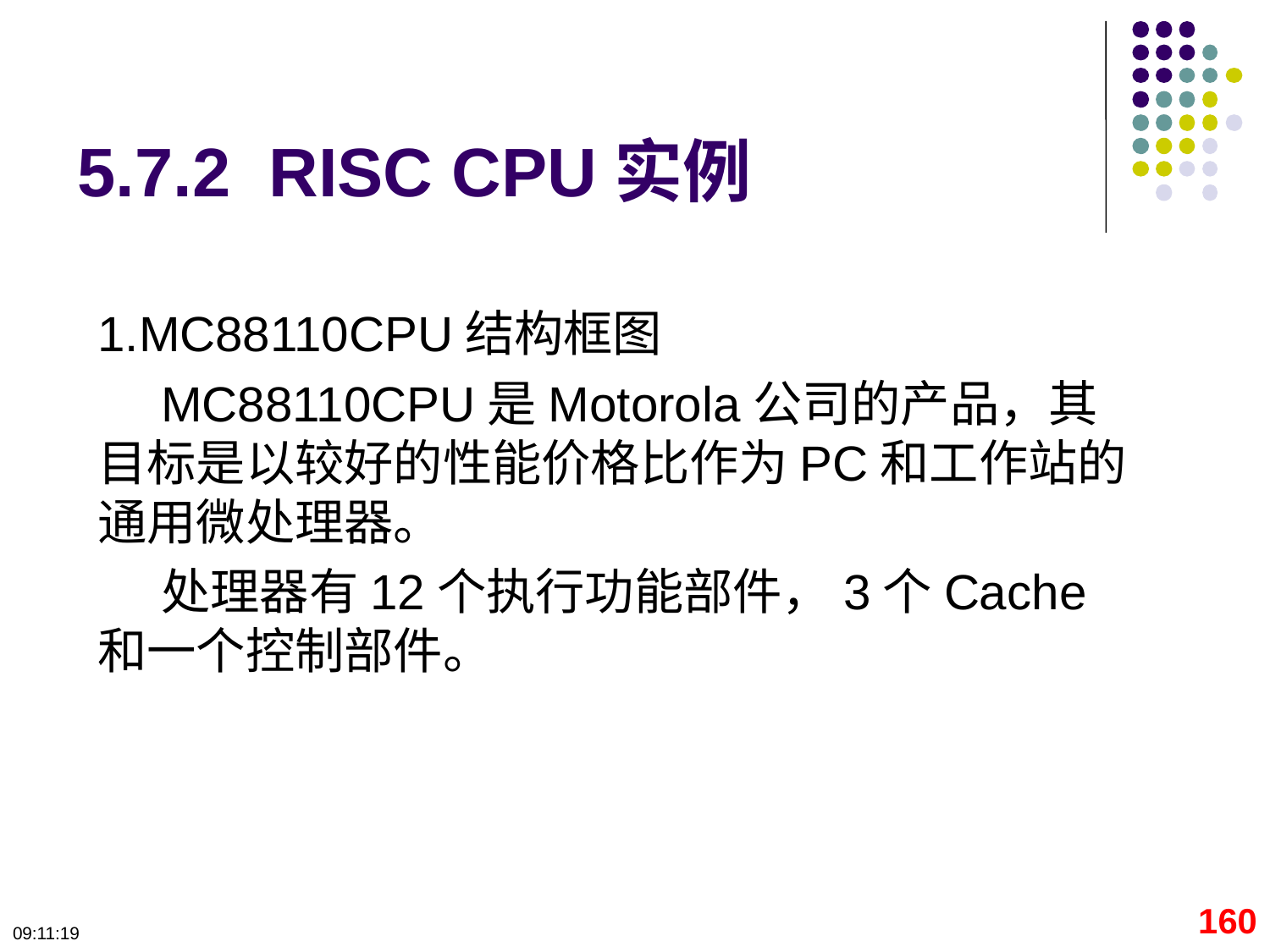

# 5.7.2  RISC CPU实例
1.MC88110CPU结构框图
MC88110CPU是Motorola公司的产品，其目标是以较好的性能价格比作为PC和工作站的通用微处理器。
处理器有12个执行功能部件，3个Cache和一个控制部件。
160
09:11:19